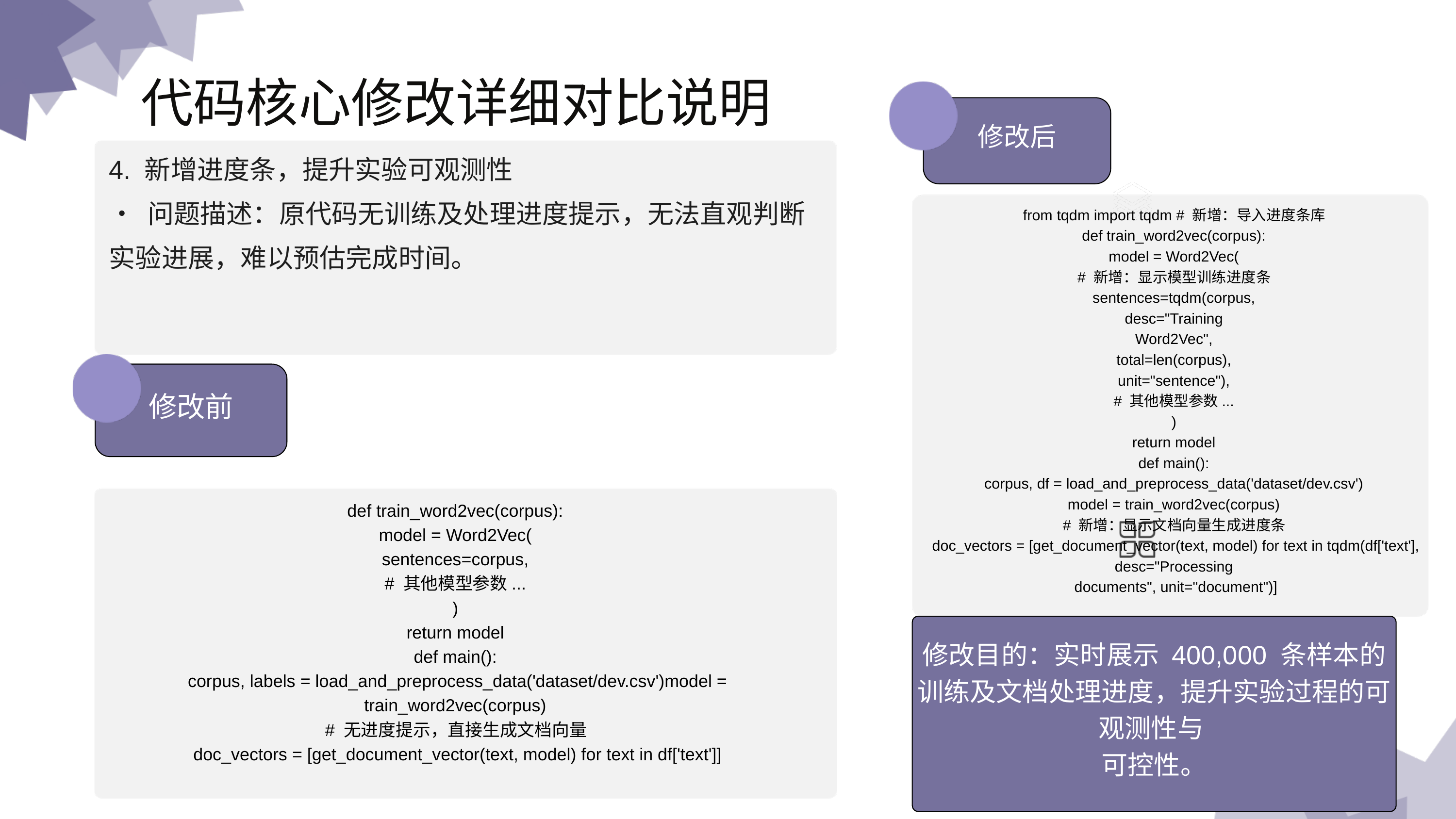

代码核⼼修改详细对⽐说明

修改后

4. 新增进度条，提升实验可观测性
• 问题描述：原代码⽆训练及处理进度提示，⽆法直观判断实验进展，难以预估完成时间。

from tqdm import tqdm # 新增：导⼊进度条库
def train_word2vec(corpus):
model = Word2Vec(
# 新增：显示模型训练进度条
sentences=tqdm(corpus,
desc="Training
Word2Vec",
total=len(corpus),
unit="sentence"),
# 其他模型参数...
)
return model
def main():
corpus, df = load_and_preprocess_data('dataset/dev.csv')
model = train_word2vec(corpus)
# 新增：显示⽂档向量⽣成进度条
doc_vectors = [get_document_vector(text, model) for text in tqdm(df['text'], desc="Processing
documents", unit="document")]

修改前

def train_word2vec(corpus):
model = Word2Vec(
sentences=corpus,
# 其他模型参数...
)
return model
def main():
corpus, labels = load_and_preprocess_data('dataset/dev.csv')model = train_word2vec(corpus)
# ⽆进度提示，直接⽣成⽂档向量
doc_vectors = [get_document_vector(text, model) for text in df['text']]

演示文稿是一种实用的工具，可以是演示，演讲，报告等。大部分时间，它们都是在为观众服务。

修改⽬的：实时展示 400,000 条样本的训练及⽂档处理进度，提升实验过程的可观测性与
可控性。